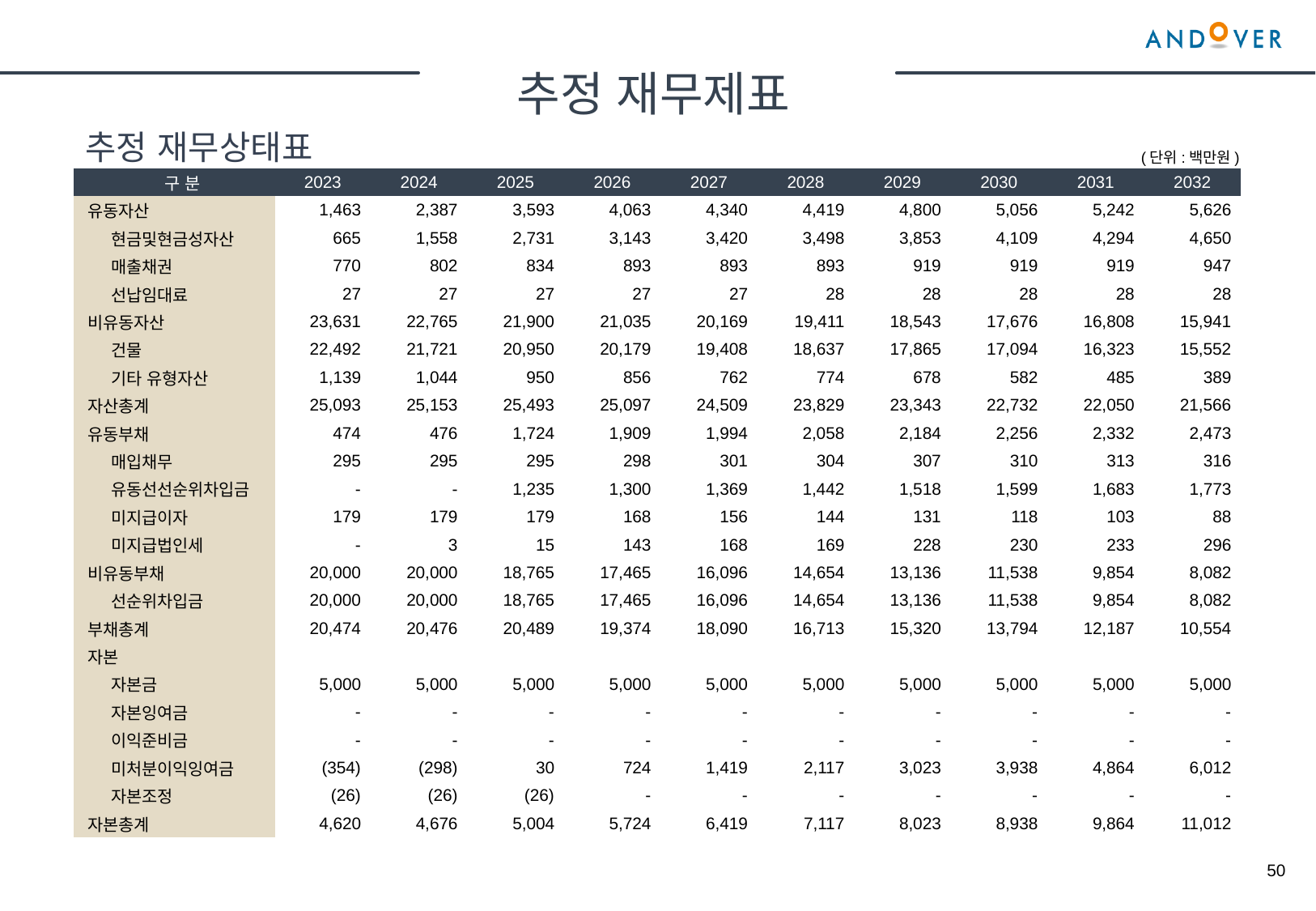

추정 재무제표
추정 재무상태표
(단위:백만원)
| 구 분 | 2023 | 2024 | 2025 | 2026 | 2027 | 2028 | 2029 | 2030 | 2031 | 2032 |
| --- | --- | --- | --- | --- | --- | --- | --- | --- | --- | --- |
| 유동자산 | 1,463 | 2,387 | 3,593 | 4,063 | 4,340 | 4,419 | 4,800 | 5,056 | 5,242 | 5,626 |
| 현금및현금성자산 | 665 | 1,558 | 2,731 | 3,143 | 3,420 | 3,498 | 3,853 | 4,109 | 4,294 | 4,650 |
| 매출채권 | 770 | 802 | 834 | 893 | 893 | 893 | 919 | 919 | 919 | 947 |
| 선납임대료 | 27 | 27 | 27 | 27 | 27 | 28 | 28 | 28 | 28 | 28 |
| 비유동자산 | 23,631 | 22,765 | 21,900 | 21,035 | 20,169 | 19,411 | 18,543 | 17,676 | 16,808 | 15,941 |
| 건물 | 22,492 | 21,721 | 20,950 | 20,179 | 19,408 | 18,637 | 17,865 | 17,094 | 16,323 | 15,552 |
| 기타 유형자산 | 1,139 | 1,044 | 950 | 856 | 762 | 774 | 678 | 582 | 485 | 389 |
| 자산총계 | 25,093 | 25,153 | 25,493 | 25,097 | 24,509 | 23,829 | 23,343 | 22,732 | 22,050 | 21,566 |
| 유동부채 | 474 | 476 | 1,724 | 1,909 | 1,994 | 2,058 | 2,184 | 2,256 | 2,332 | 2,473 |
| 매입채무 | 295 | 295 | 295 | 298 | 301 | 304 | 307 | 310 | 313 | 316 |
| 유동선선순위차입금 | - | - | 1,235 | 1,300 | 1,369 | 1,442 | 1,518 | 1,599 | 1,683 | 1,773 |
| 미지급이자 | 179 | 179 | 179 | 168 | 156 | 144 | 131 | 118 | 103 | 88 |
| 미지급법인세 | - | 3 | 15 | 143 | 168 | 169 | 228 | 230 | 233 | 296 |
| 비유동부채 | 20,000 | 20,000 | 18,765 | 17,465 | 16,096 | 14,654 | 13,136 | 11,538 | 9,854 | 8,082 |
| 선순위차입금 | 20,000 | 20,000 | 18,765 | 17,465 | 16,096 | 14,654 | 13,136 | 11,538 | 9,854 | 8,082 |
| 부채총계 | 20,474 | 20,476 | 20,489 | 19,374 | 18,090 | 16,713 | 15,320 | 13,794 | 12,187 | 10,554 |
| 자본 |  |  |  |  |  |  |  |  |  |  |
| 자본금 | 5,000 | 5,000 | 5,000 | 5,000 | 5,000 | 5,000 | 5,000 | 5,000 | 5,000 | 5,000 |
| 자본잉여금 | - | - | - | - | - | - | - | - | - | - |
| 이익준비금 | - | - | - | - | - | - | - | - | - | - |
| 미처분이익잉여금 | (354) | (298) | 30 | 724 | 1,419 | 2,117 | 3,023 | 3,938 | 4,864 | 6,012 |
| 자본조정 | (26) | (26) | (26) | - | - | - | - | - | - | - |
| 자본총계 | 4,620 | 4,676 | 5,004 | 5,724 | 6,419 | 7,117 | 8,023 | 8,938 | 9,864 | 11,012 |
50